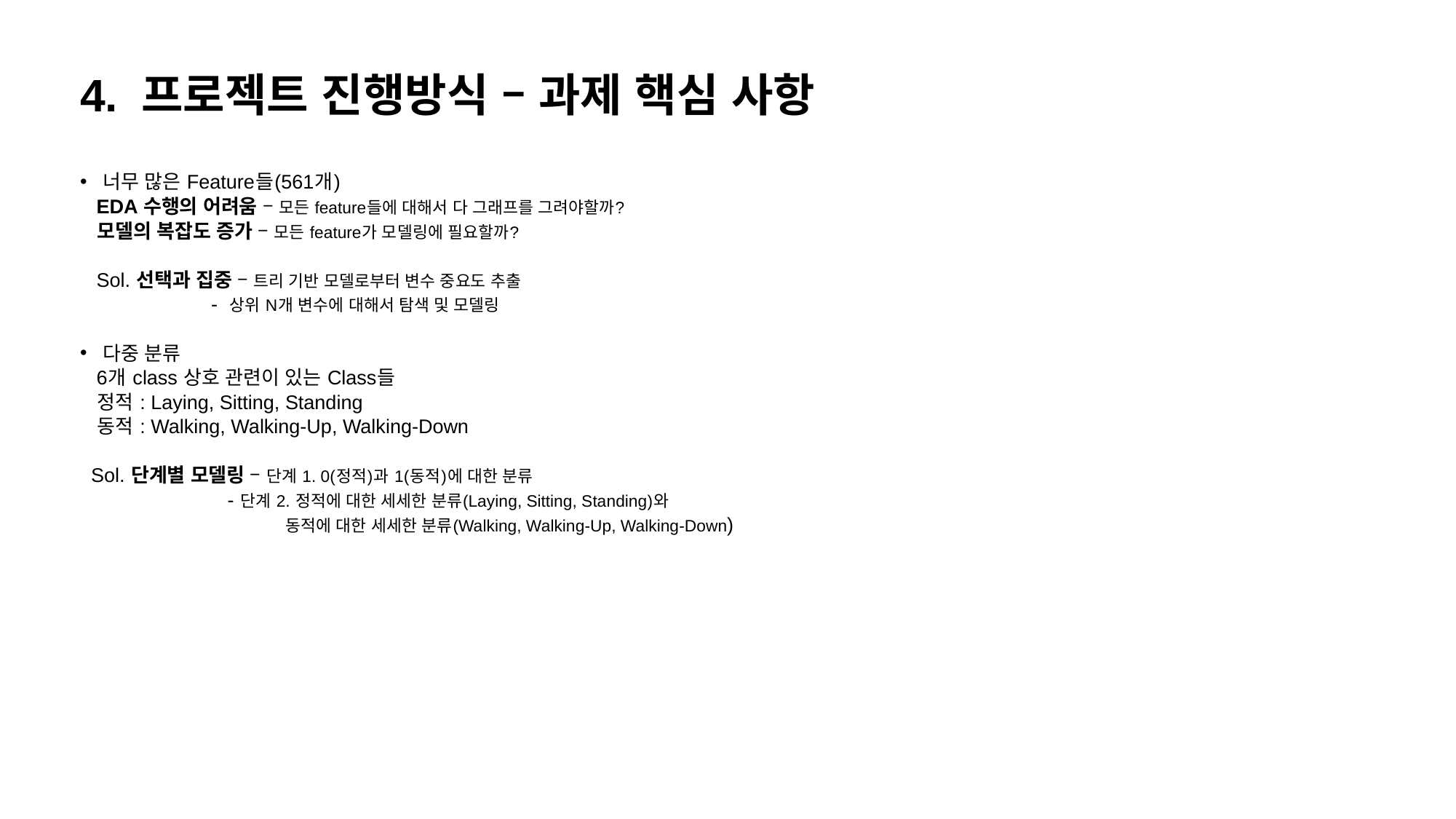

# 4. 프로젝트 진행방식 – 과제 핵심 사항
너무 많은 Feature들(561개)
   EDA 수행의 어려움 – 모든 feature들에 대해서 다 그래프를 그려야할까?
   모델의 복잡도 증가 – 모든 feature가 모델링에 필요할까?

   Sol. 선택과 집중 – 트리 기반 모델로부터 변수 중요도 추출
                        -  상위 N개 변수에 대해서 탐색 및 모델링

다중 분류
   6개 class 상호 관련이 있는 Class들
   정적 : Laying, Sitting, Standing
   동적 : Walking, Walking-Up, Walking-Down

  Sol. 단계별 모델링 – 단계 1. 0(정적)과 1(동적)에 대한 분류
                           - 단계 2. 정적에 대한 세세한 분류(Laying, Sitting, Standing)와
                                             동적에 대한 세세한 분류(Walking, Walking-Up, Walking-Down)